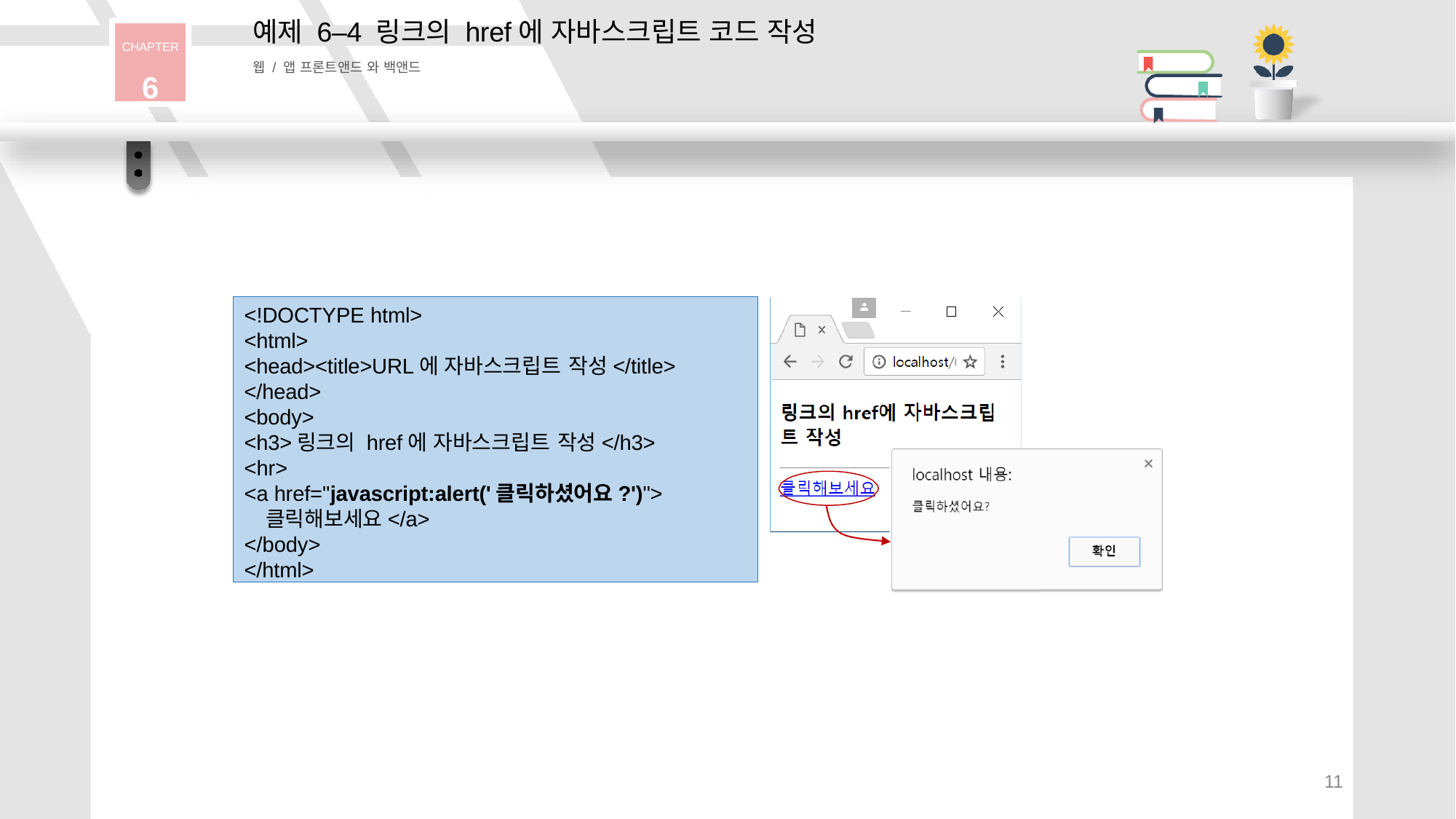

# 예제 6–4 링크의 href에 자바스크립트 코드 작성

CHAPTER

6

웹 / 앱 프론트앤드 와 백앤드

<!DOCTYPE html>
<html>
<head><title>URL에 자바스크립트 작성</title>
</head>
<body>
<h3>링크의 href에 자바스크립트 작성</h3>
<hr>
<a href="javascript:alert('클릭하셨어요?')">
클릭해보세요</a>
</body>
</html>

11